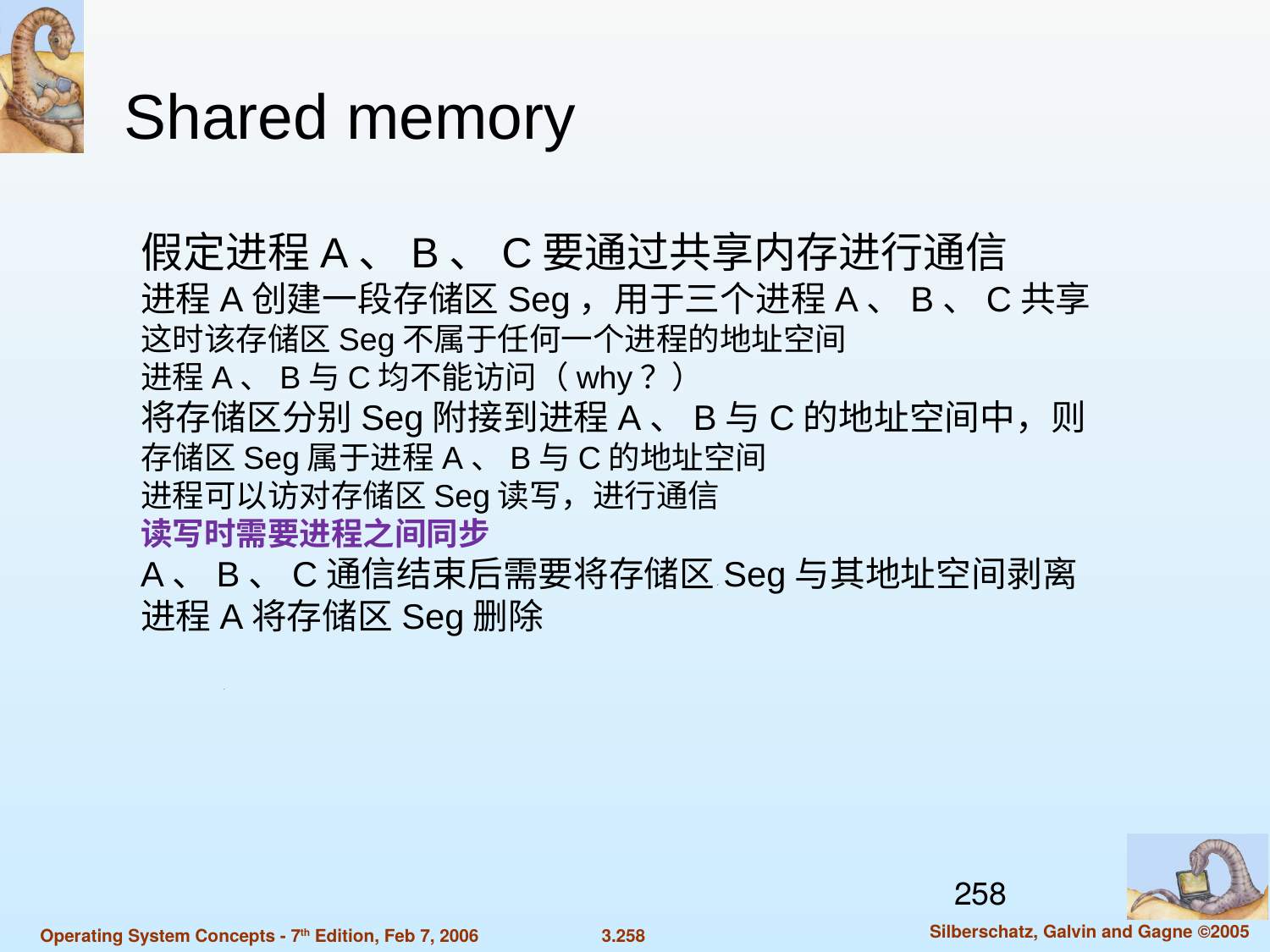

Shared memory
假定进程A、B、C要通过共享内存进行通信
进程A创建一段存储区Seg，用于三个进程A、B、C共享
这时该存储区Seg不属于任何一个进程的地址空间
进程A、B与C均不能访问（why？）
将存储区分别Seg附接到进程A、B与C的地址空间中，则
存储区Seg属于进程A、B与C的地址空间
进程可以访对存储区Seg读写，进行通信
读写时需要进程之间同步
A、B、C通信结束后需要将存储区Seg与其地址空间剥离
进程A将存储区Seg删除

258